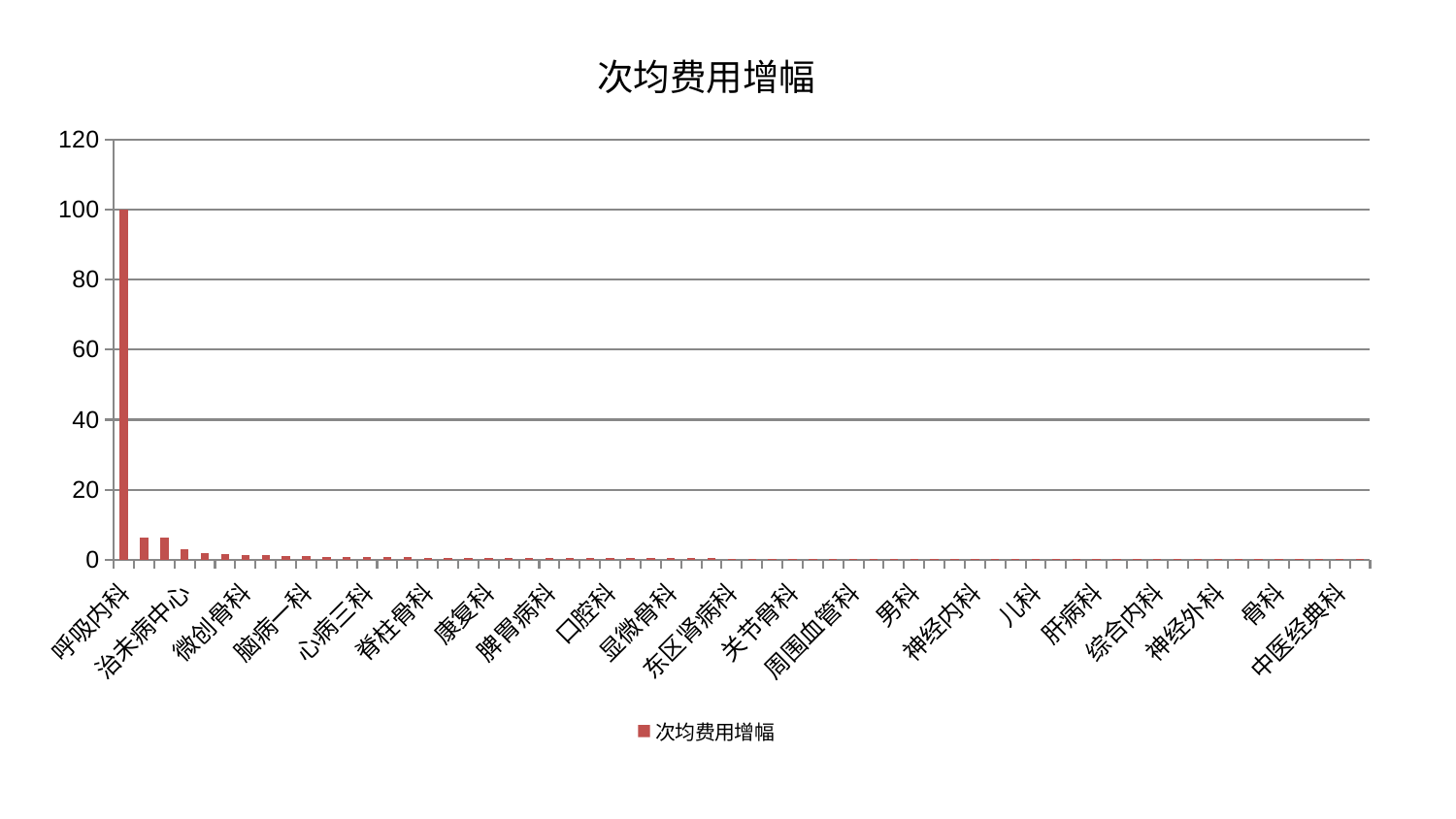

### Chart: 次均费用增幅

| Category | 次均费用增幅 |
|---|---|
| 呼吸内科 | 100.0 |
| 中医外治中心 | 6.245517374068482 |
| 脾胃科消化科合并 | 6.2336713514356035 |
| 治未病中心 | 2.988277879870739 |
| 重症医学科 | 1.7937206710705038 |
| 耳鼻喉科 | 1.5468265819643567 |
| 微创骨科 | 1.3356092112850133 |
| 医院 | 1.2136777650075448 |
| 肾病科 | 1.1660518255276136 |
| 脑病一科 | 0.9345480837241469 |
| 创伤骨科 | 0.8393401890109073 |
| 血液科 | 0.8186528912341459 |
| 心病三科 | 0.7699236673137161 |
| 胸外科 | 0.7295927162974946 |
| 脑病二科 | 0.676090477790035 |
| 脊柱骨科 | 0.5836885567055463 |
| 运动损伤骨科 | 0.5461839467484365 |
| 皮肤科 | 0.5423302372518319 |
| 康复科 | 0.5111884231370719 |
| 小儿骨科 | 0.5071734076255445 |
| 推拿科 | 0.500531847817298 |
| 脾胃病科 | 0.48374990616137226 |
| 西区重症医学科 | 0.47591285704217207 |
| 普通外科 | 0.46248254107918807 |
| 口腔科 | 0.4591737192559402 |
| 美容皮肤科 | 0.42015361266413054 |
| 身心医学科 | 0.40175069479310777 |
| 显微骨科 | 0.38319385747608936 |
| 产科 | 0.38139519120006604 |
| 老年医学科 | 0.37547218963665685 |
| 东区肾病科 | 0.3535359246703231 |
| 心血管内科 | 0.3423204669206539 |
| 眼科 | 0.33491194367381416 |
| 关节骨科 | 0.3336876584384253 |
| 肿瘤内科 | 0.3268503071991635 |
| 泌尿外科 | 0.32160924188334805 |
| 周围血管科 | 0.30580958710304473 |
| 心病四科 | 0.3053562954595921 |
| 风湿病科 | 0.2998809732700459 |
| 男科 | 0.2943023260126217 |
| 妇科妇二科合并 | 0.2926759025142996 |
| 肝胆外科 | 0.28483187423573103 |
| 神经内科 | 0.27533734609293986 |
| 小儿推拿科 | 0.2718442127912929 |
| 肾脏内科 | 0.24996422548634992 |
| 儿科 | 0.24869172676241913 |
| 肛肠科 | 0.24010710633663182 |
| 脑病三科 | 0.2399291824449777 |
| 肝病科 | 0.23860425874957178 |
| 心病一科 | 0.23631232927482596 |
| 内分泌科 | 0.2360861714047184 |
| 综合内科 | 0.23209753065261254 |
| 心病二科 | 0.23110347817676327 |
| 妇二科 | 0.22239215715285762 |
| 神经外科 | 0.21876928739102797 |
| 东区重症医学科 | 0.21768877911282344 |
| 消化内科 | 0.21665060536661612 |
| 骨科 | 0.21332732901224746 |
| 针灸科 | 0.2057945383100874 |
| 乳腺甲状腺外科 | 0.20129967368509674 |
| 中医经典科 | 0.1990391737264294 |
| 妇科 | 0.19861276090326785 |
171